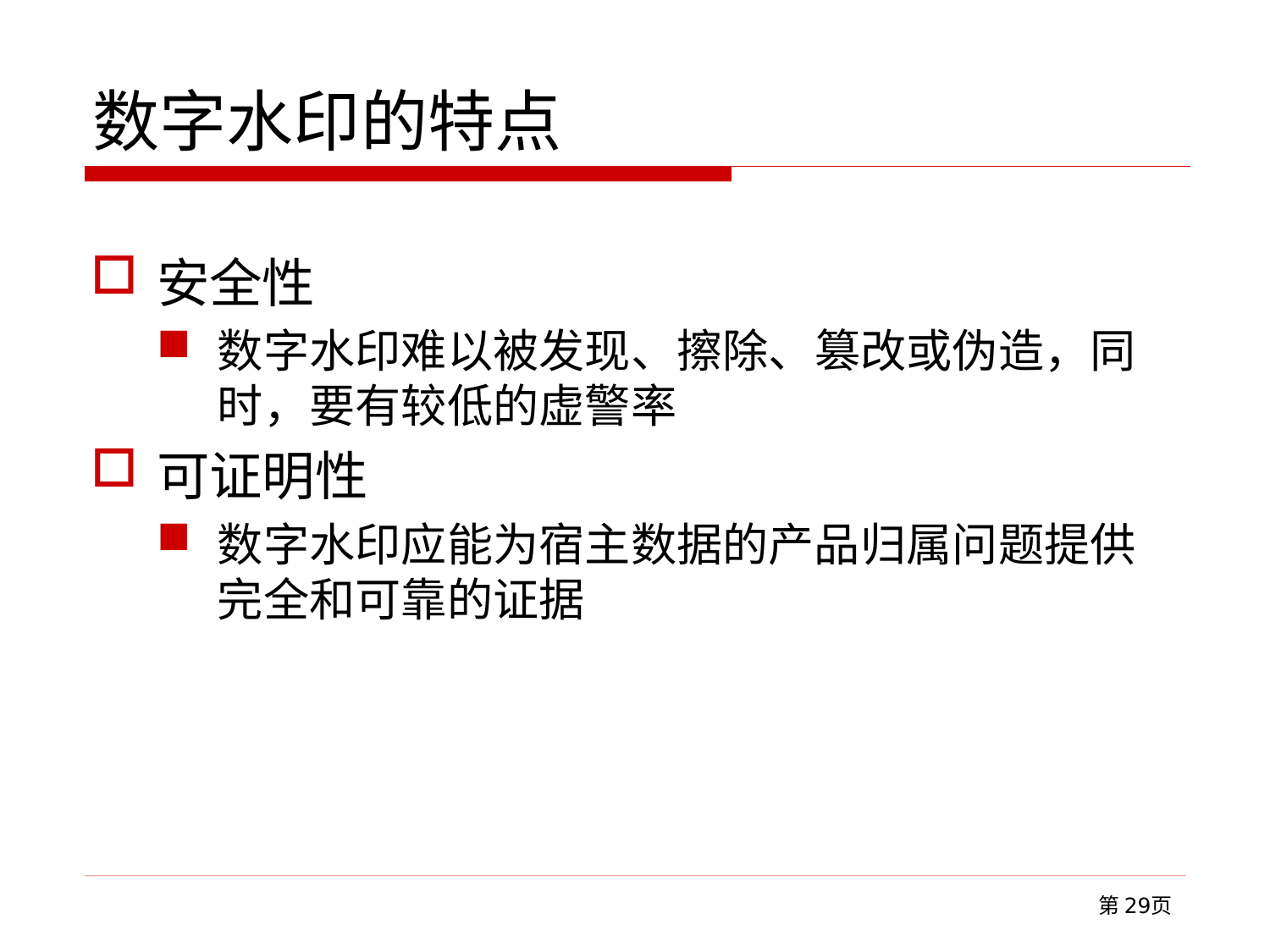

# 数字水印的特点
安全性
数字水印难以被发现、擦除、篡改或伪造，同时，要有较低的虚警率
可证明性
数字水印应能为宿主数据的产品归属问题提供完全和可靠的证据
29